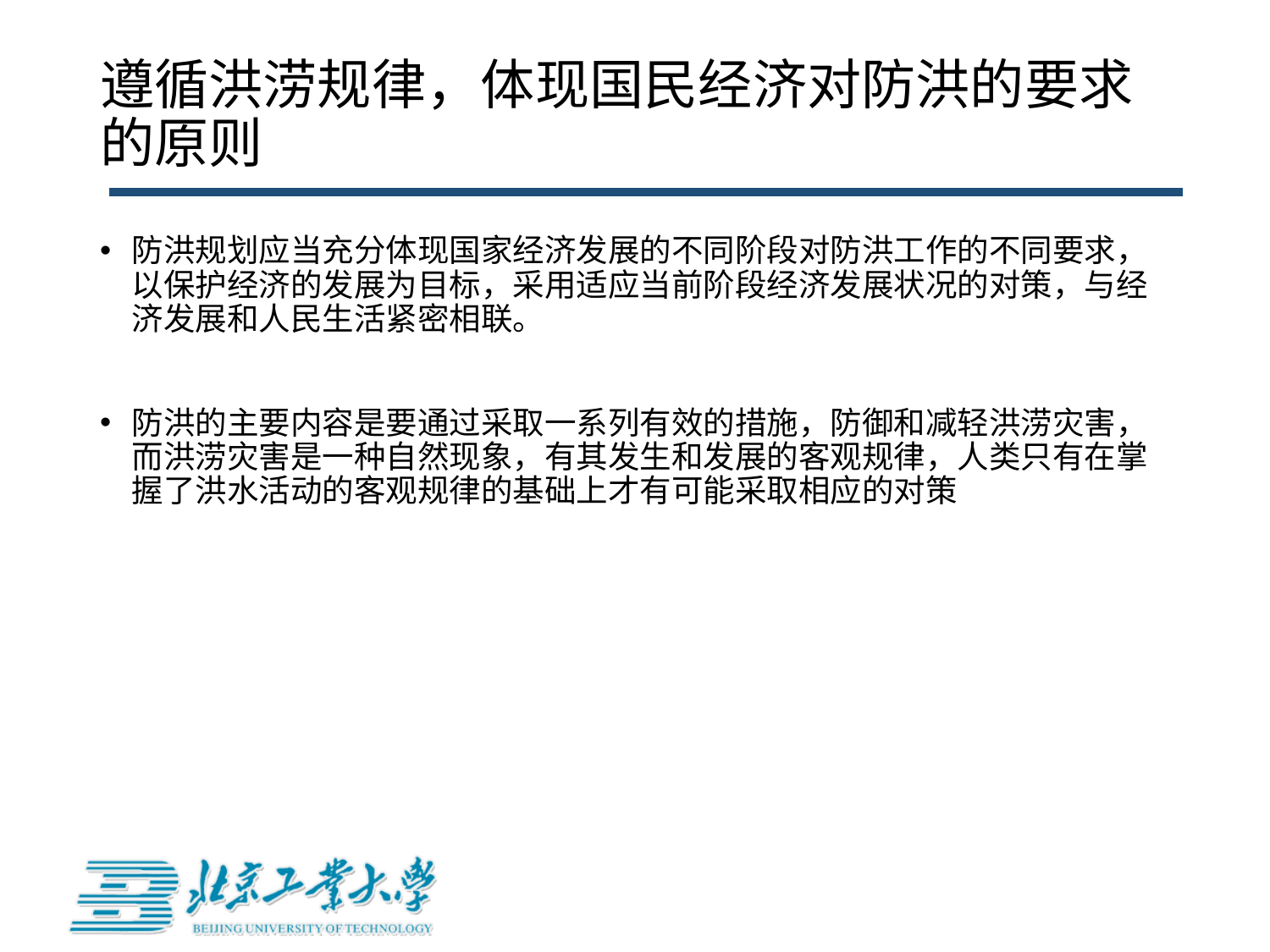

# 遵循洪涝规律，体现国民经济对防洪的要求的原则
防洪规划应当充分体现国家经济发展的不同阶段对防洪工作的不同要求，以保护经济的发展为目标，采用适应当前阶段经济发展状况的对策，与经济发展和人民生活紧密相联。

防洪的主要内容是要通过采取一系列有效的措施，防御和减轻洪涝灾害，而洪涝灾害是一种自然现象，有其发生和发展的客观规律，人类只有在掌握了洪水活动的客观规律的基础上才有可能采取相应的对策